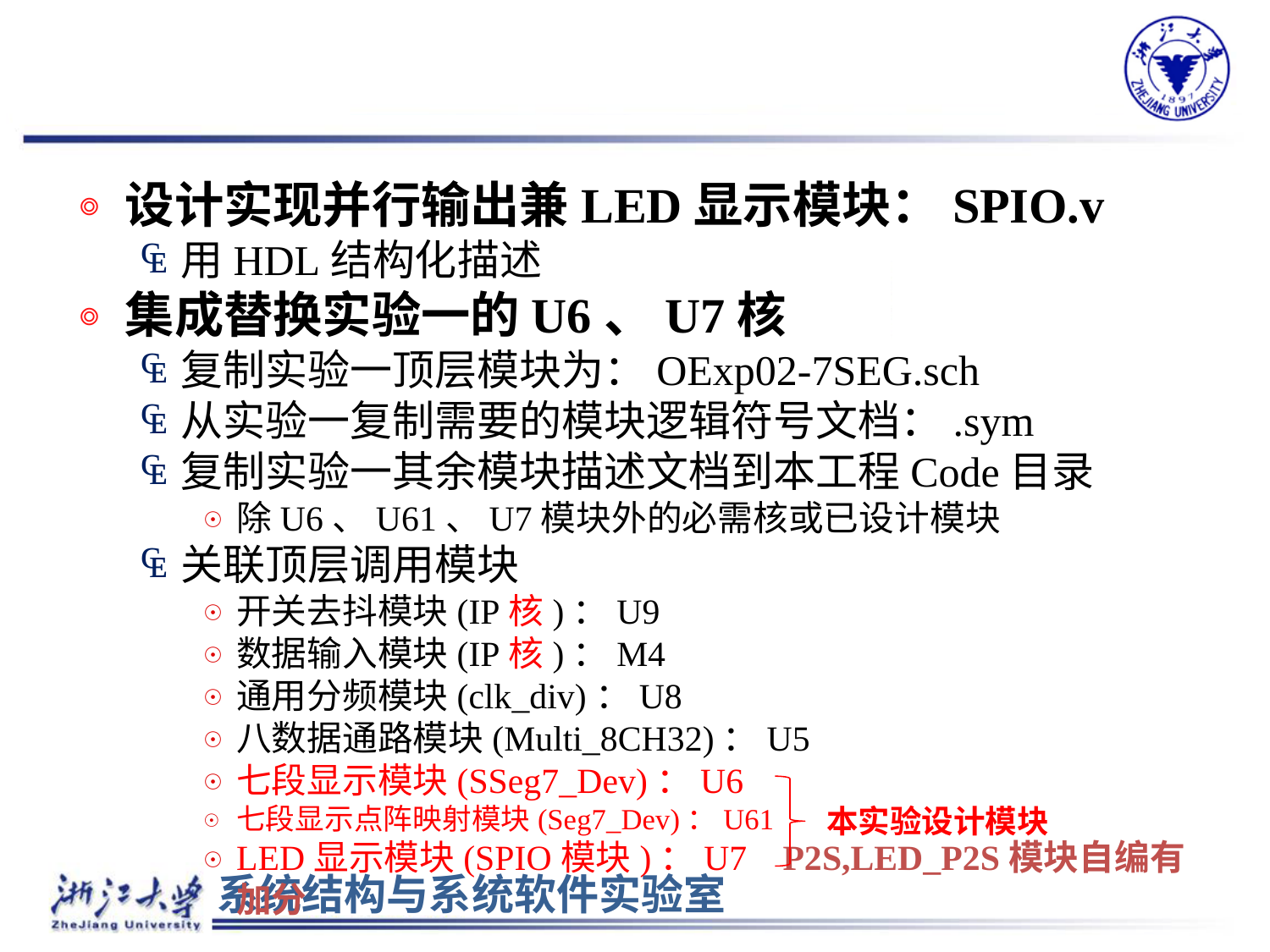

#
设计实现并行输出兼LED显示模块：SPIO.v
用HDL结构化描述
集成替换实验一的U6、U7核
复制实验一顶层模块为：OExp02-7SEG.sch
从实验一复制需要的模块逻辑符号文档：.sym
复制实验一其余模块描述文档到本工程Code目录
除U6、U61、U7模块外的必需核或已设计模块
关联顶层调用模块
开关去抖模块(IP核)：U9
数据输入模块(IP核)：M4
通用分频模块(clk_div)：U8
八数据通路模块(Multi_8CH32)：U5
七段显示模块(SSeg7_Dev)：U6
七段显示点阵映射模块(Seg7_Dev)：U61
LED显示模块(SPIO模块)：U7    P2S,LED_P2S模块自编有加分

本实验设计模块
39